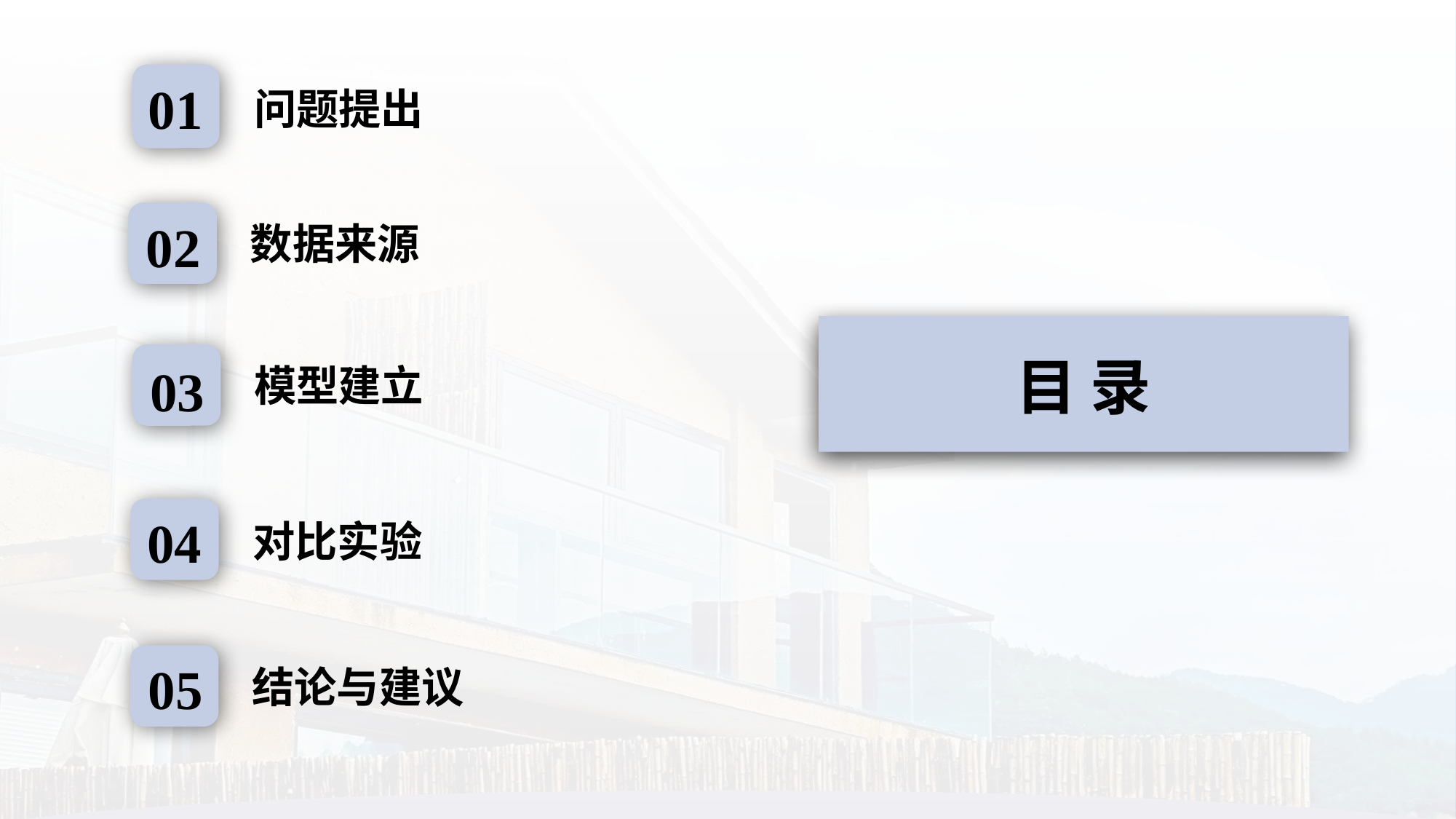

01
问题提出

02
数据来源

目 录

03
模型建立

04
对比实验

05
结论与建议